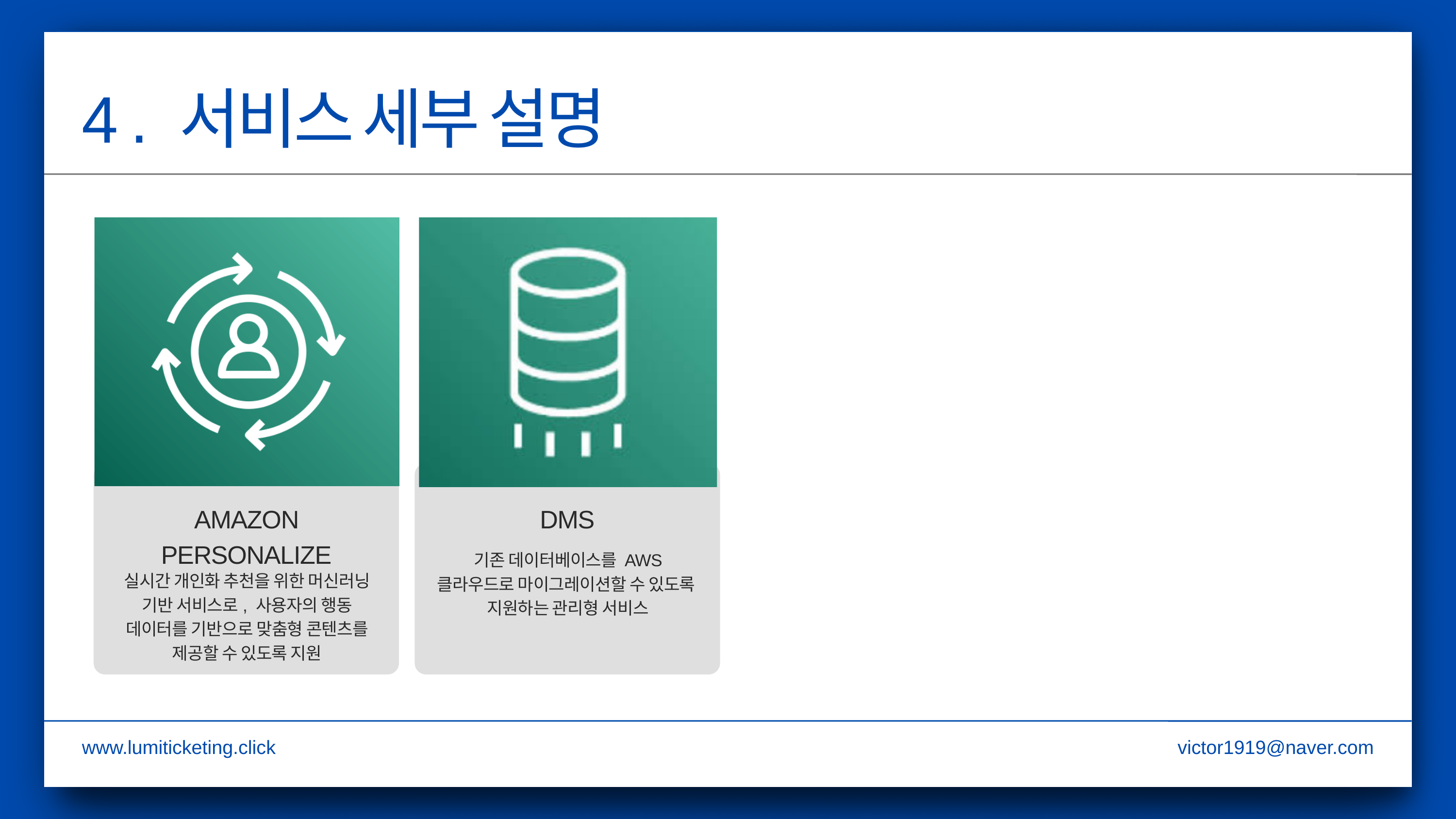

4 . 서비스 세부 설명

AMAZON PERSONALIZE
DMS
기존 데이터베이스를 AWS 클라우드로 마이그레이션할 수 있도록
지원하는 관리형 서비스
실시간 개인화 추천을 위한 머신러닝 기반 서비스로, 사용자의 행동 데이터를 기반으로 맞춤형 콘텐츠를 제공할 수 있도록 지원

www.lumiticketing.click
victor1919@naver.com